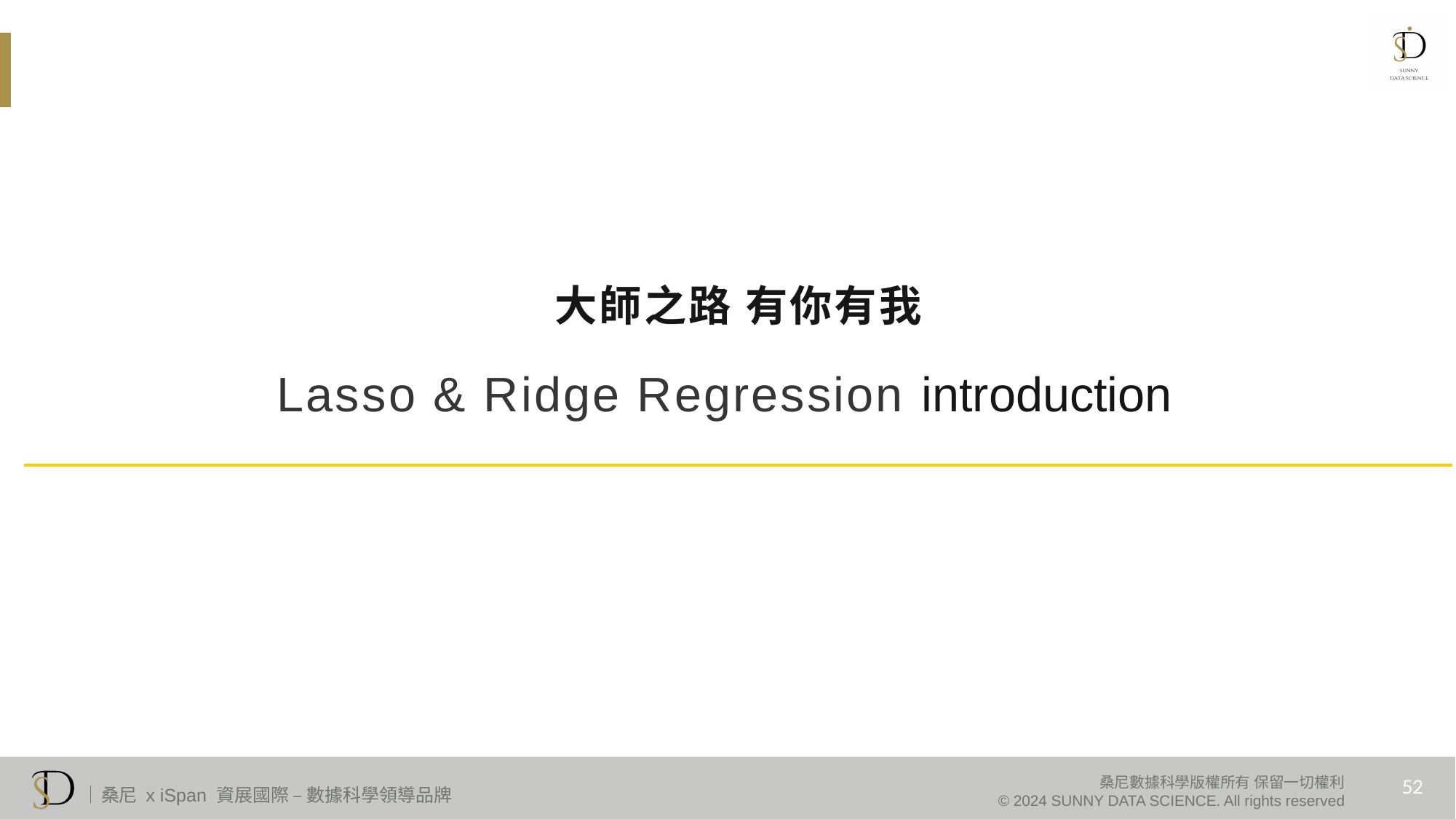

# 大師之路 有你有我
Lasso & Ridge Regression introduction